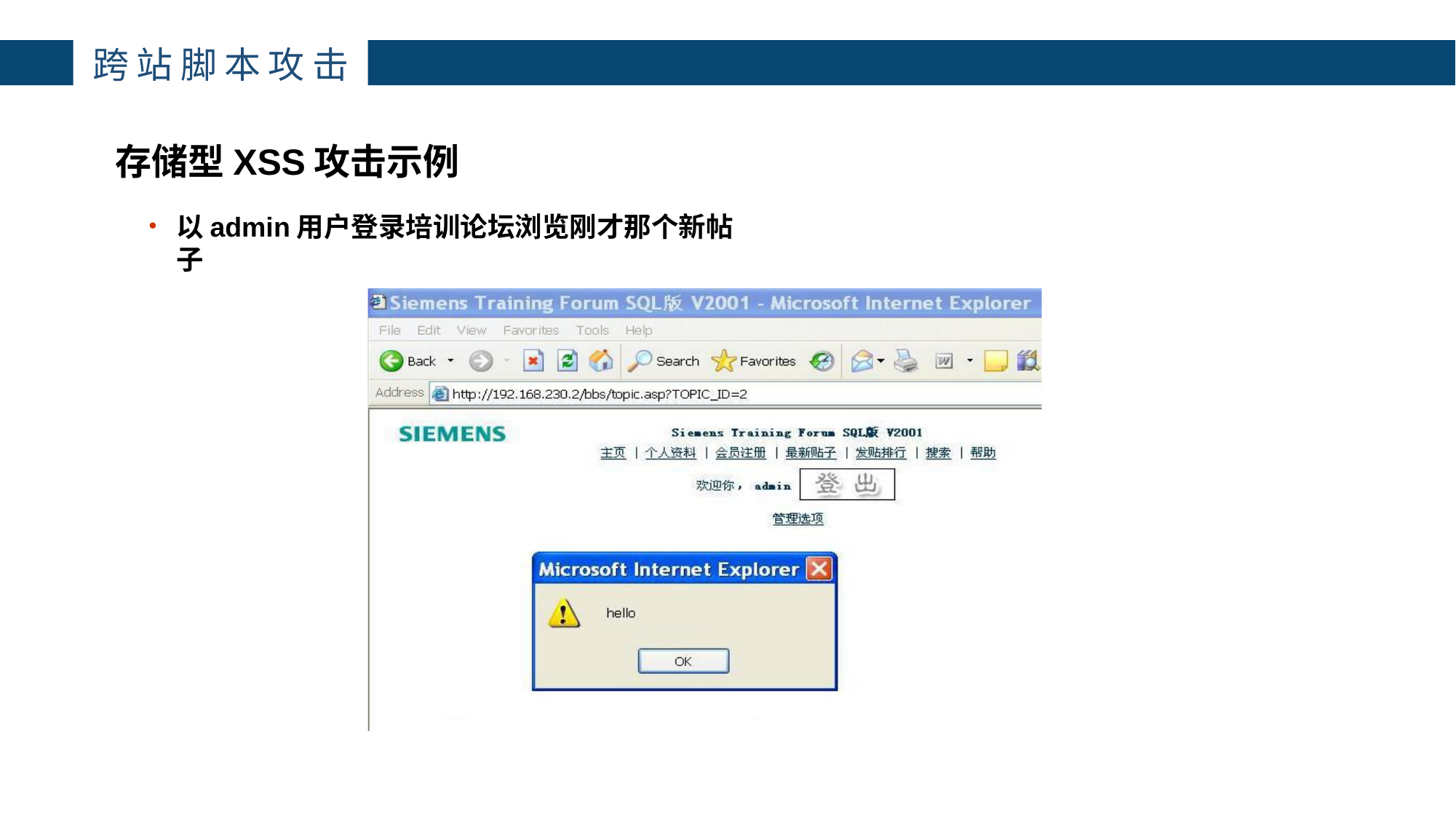

主讲：枕边月亮
主讲：枕边月亮

跨站脚本攻击
4
存储型XSS攻击示例
以admin用户登录培训论坛浏览刚才那个新帖子